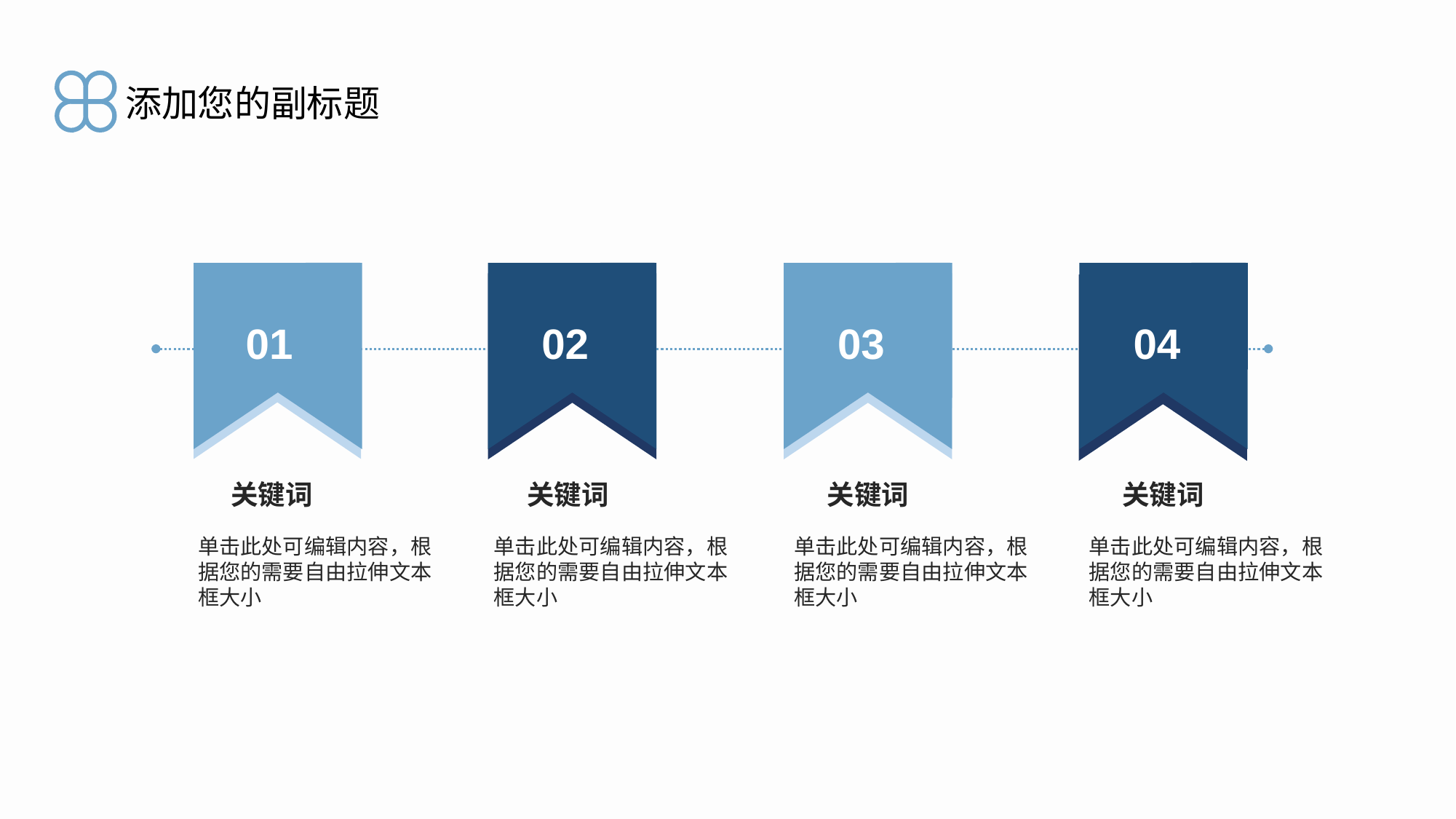

添加您的副标题

01
02
03
04
关键词
关键词
关键词
关键词
单击此处可编辑内容，根据您的需要自由拉伸文本框大小
单击此处可编辑内容，根据您的需要自由拉伸文本框大小
单击此处可编辑内容，根据您的需要自由拉伸文本框大小
单击此处可编辑内容，根据您的需要自由拉伸文本框大小